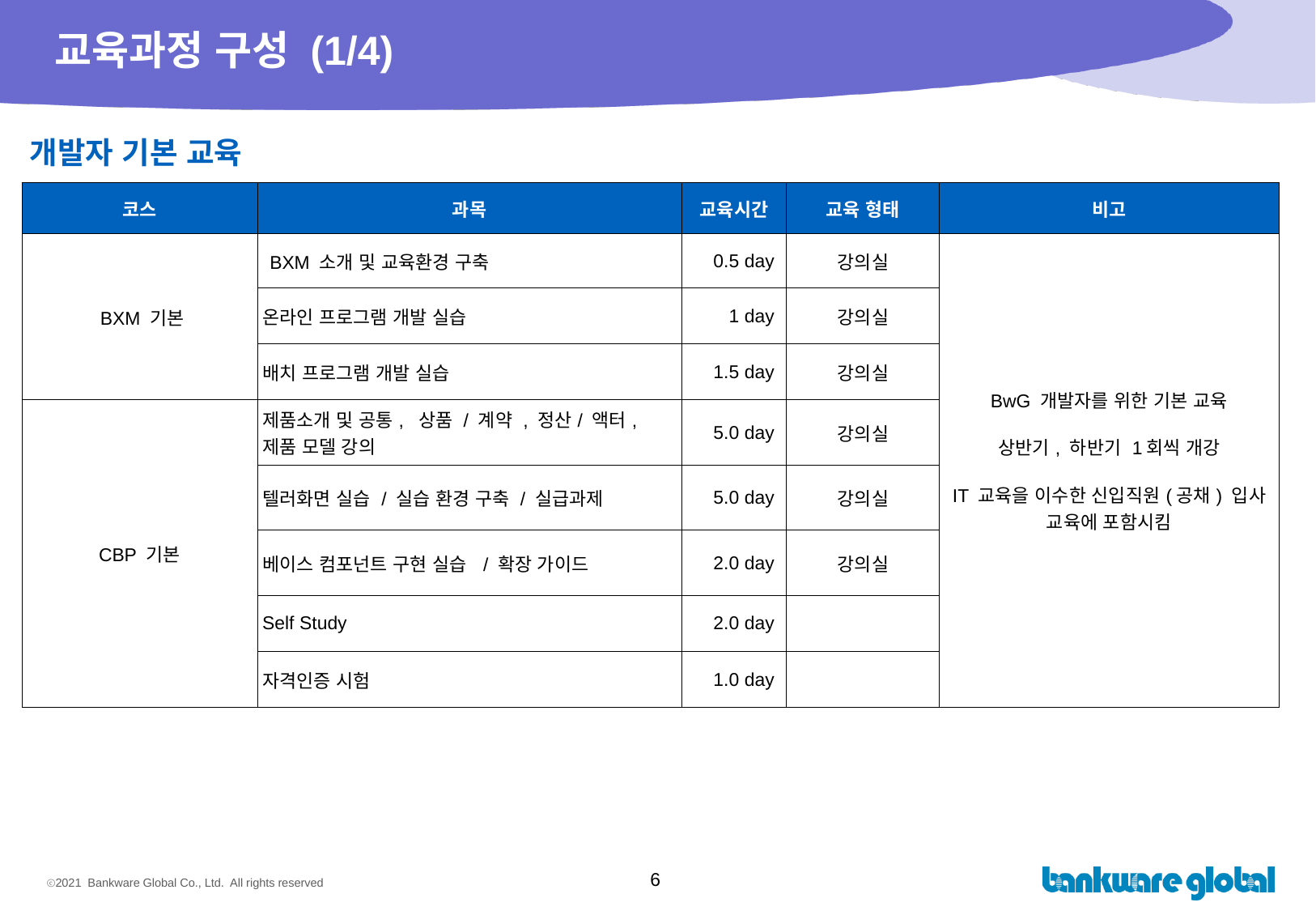

# 교육과정 구성 (1/4)
개발자 기본 교육

| 코스 | 과목 | 교육시간 | 교육 형태 | 비고 |
| --- | --- | --- | --- | --- |
| BXM 기본 | BXM 소개 및 교육환경 구축 | 0.5 day | 강의실 | BwG 개발자를 위한 기본 교육 상반기, 하반기 1회씩 개강 IT 교육을 이수한 신입직원(공채) 입사 교육에 포함시킴 |
|  | 온라인 프로그램 개발 실습 | 1 day | 강의실 |  |
|  | 배치 프로그램 개발 실습 | 1.5 day | 강의실 |  |
| CBP 기본 | 제품소개 및 공통, 상품 / 계약 , 정산/ 액터, 제품 모델 강의 | 5.0 day | 강의실 |  |
|  | 텔러화면 실습 / 실습 환경 구축 / 실급과제 | 5.0 day | 강의실 |  |
|  | 베이스 컴포넌트 구현 실습 / 확장 가이드 | 2.0 day | 강의실 |  |
|  | Self Study | 2.0 day |  |  |
|  | 자격인증 시험 | 1.0 day |  |  |